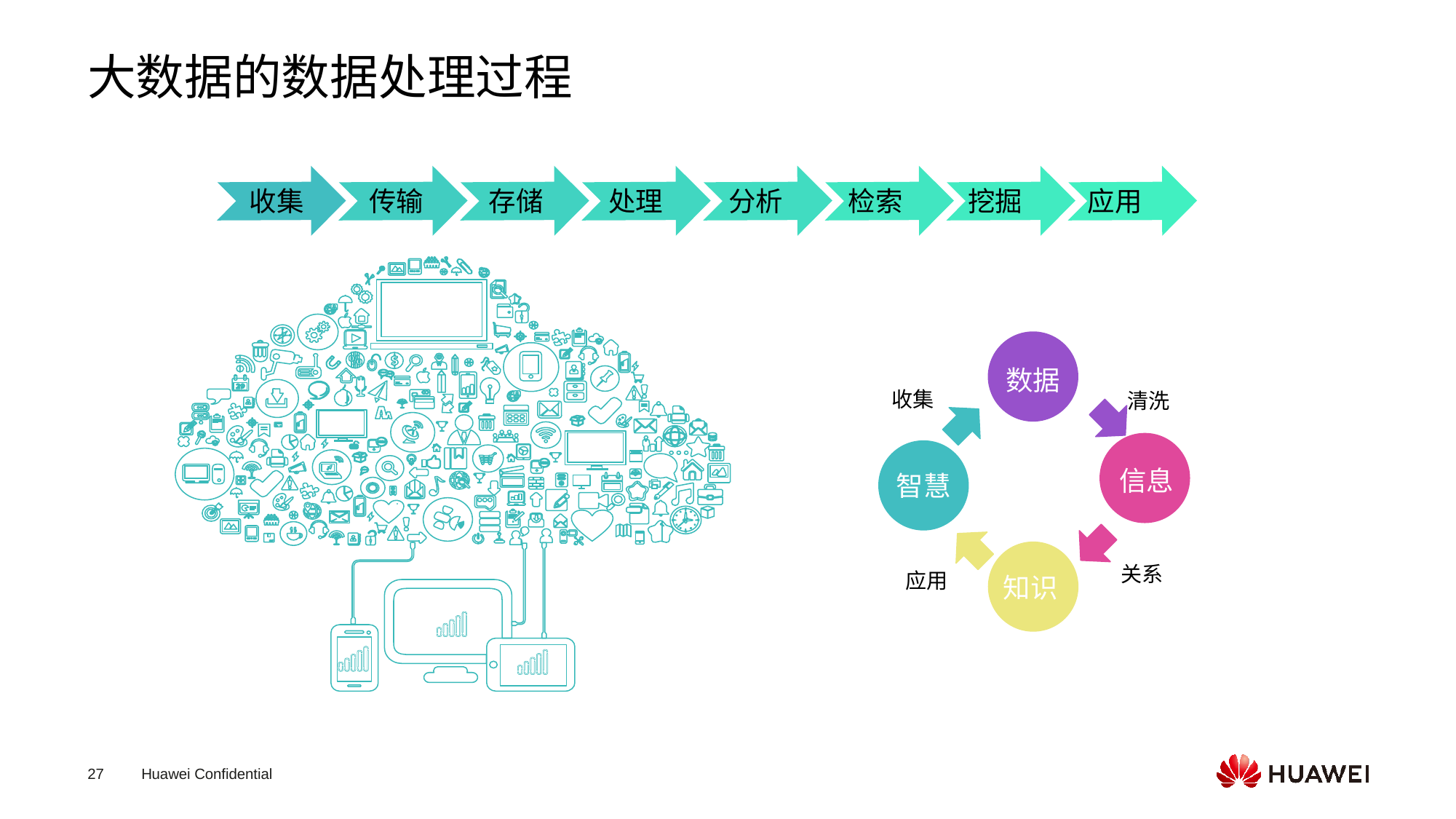

# 大数据的数据处理过程

收集
传输
存储
处理
分析
检索
挖掘
应用

数据
收集
清洗

信息
智慧

关系
应用
知识